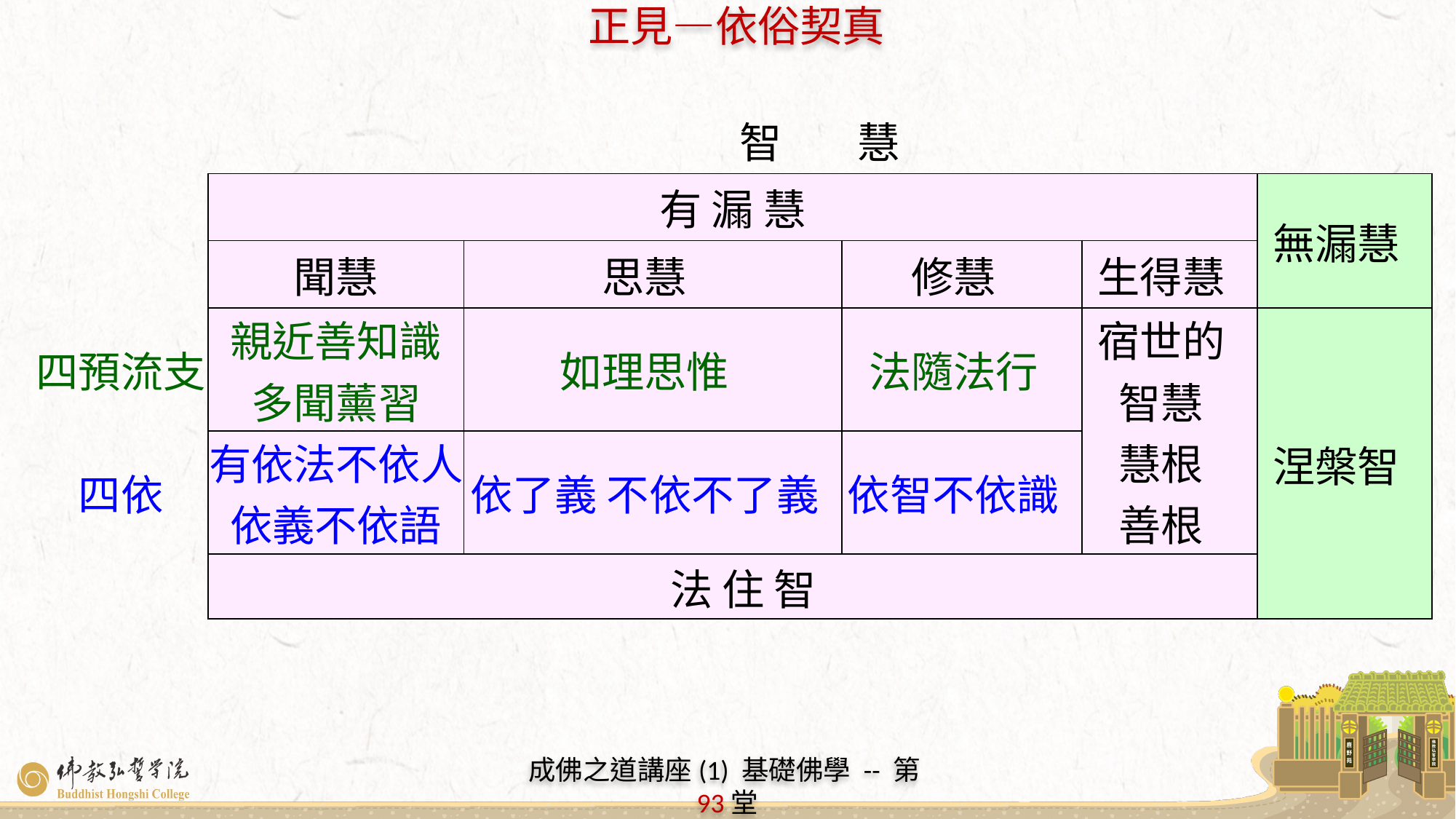

|  | 智 慧 |  |  |  |  |
| --- | --- | --- | --- | --- | --- |
|  | 有 漏 慧 |  |  |  | 無漏慧 |
|  | 聞慧 | 思慧 | 修慧 | 生得慧 |  |
| 四預流支 | 親近善知識 多聞薰習 | 如理思惟 | 法隨法行 | 宿世的 智慧 慧根 善根 | 涅槃智 |
| 四依 | 有依法不依人 依義不依語 | 依了義 不依不了義 | 依智不依識 |  |  |
|  | 法 住 智 |  |  |  |  |